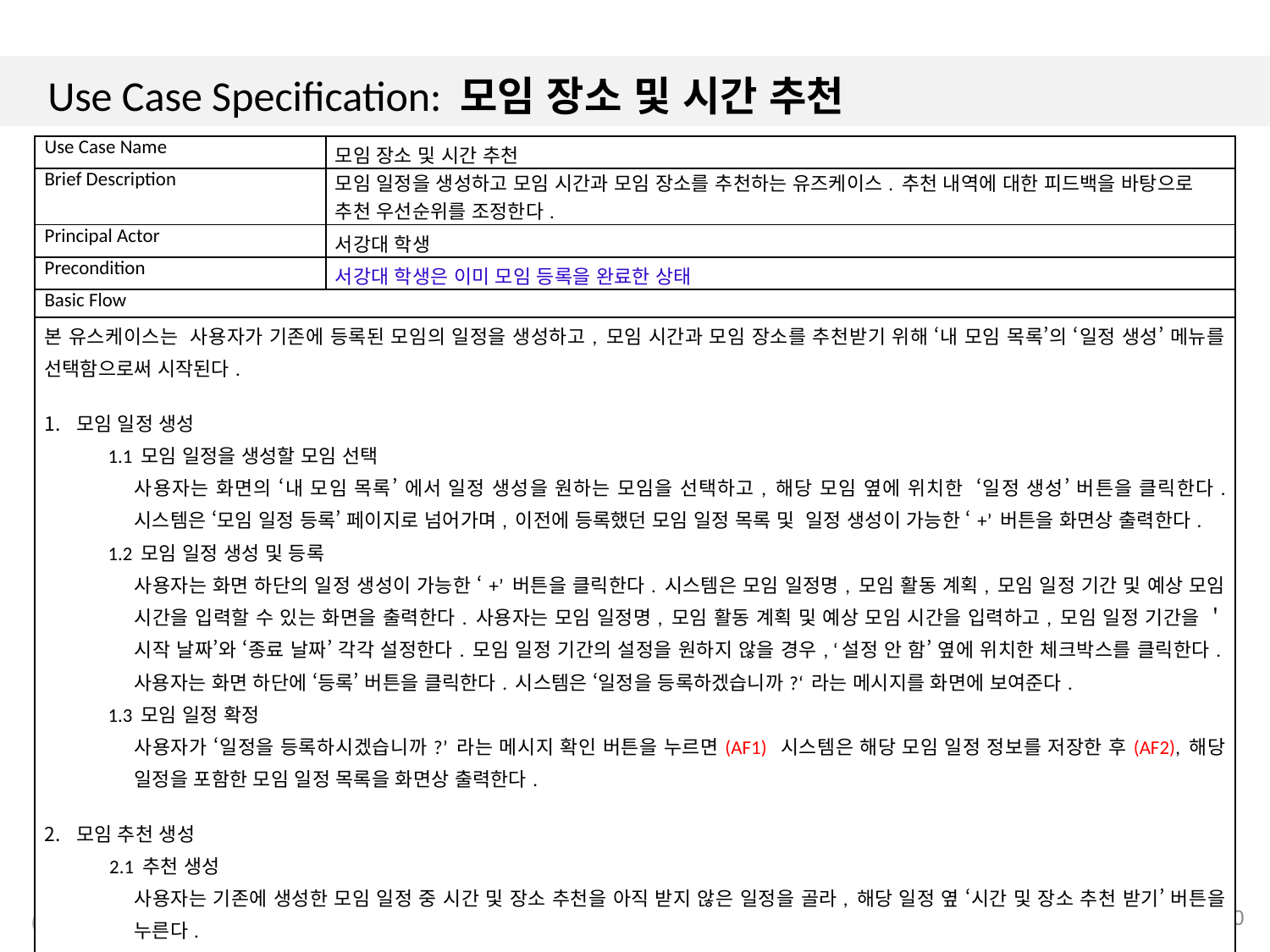

# Use Case Specification: 모임 장소 및 시간 추천
| Use Case Name | 모임 장소 및 시간 추천 |
| --- | --- |
| Brief Description | 모임 일정을 생성하고 모임 시간과 모임 장소를 추천하는 유즈케이스. 추천 내역에 대한 피드백을 바탕으로 추천 우선순위를 조정한다. |
| Principal Actor | 서강대 학생 |
| Precondition | 서강대 학생은 이미 모임 등록을 완료한 상태 |
| Basic Flow |  |
| 본 유스케이스는 사용자가 기존에 등록된 모임의 일정을 생성하고, 모임 시간과 모임 장소를 추천받기 위해 ‘내 모임 목록’의 ‘일정 생성’ 메뉴를 선택함으로써 시작된다. 모임 일정 생성 1.1 모임 일정을 생성할 모임 선택 사용자는 화면의 ‘내 모임 목록’ 에서 일정 생성을 원하는 모임을 선택하고, 해당 모임 옆에 위치한 ‘일정 생성’ 버튼을 클릭한다. 시스템은 ‘모임 일정 등록’ 페이지로 넘어가며, 이전에 등록했던 모임 일정 목록 및 일정 생성이 가능한 ‘+’ 버튼을 화면상 출력한다. 1.2 모임 일정 생성 및 등록 사용자는 화면 하단의 일정 생성이 가능한 ‘+’ 버튼을 클릭한다. 시스템은 모임 일정명, 모임 활동 계획, 모임 일정 기간 및 예상 모임 시간을 입력할 수 있는 화면을 출력한다. 사용자는 모임 일정명, 모임 활동 계획 및 예상 모임 시간을 입력하고, 모임 일정 기간을 ＇시작 날짜’와 ‘종료 날짜’ 각각 설정한다. 모임 일정 기간의 설정을 원하지 않을 경우, ‘설정 안 함’ 옆에 위치한 체크박스를 클릭한다. 사용자는 화면 하단에 ‘등록’ 버튼을 클릭한다. 시스템은 ‘일정을 등록하겠습니까?‘ 라는 메시지를 화면에 보여준다. 1.3 모임 일정 확정 사용자가 ‘일정을 등록하시겠습니까?’ 라는 메시지 확인 버튼을 누르면(AF1) 시스템은 해당 모임 일정 정보를 저장한 후(AF2), 해당 일정을 포함한 모임 일정 목록을 화면상 출력한다. 모임 추천 생성 2.1 추천 생성 사용자는 기존에 생성한 모임 일정 중 시간 및 장소 추천을 아직 받지 않은 일정을 골라, 해당 일정 옆 ‘시간 및 장소 추천 받기’ 버튼을 누른다. |  |
30